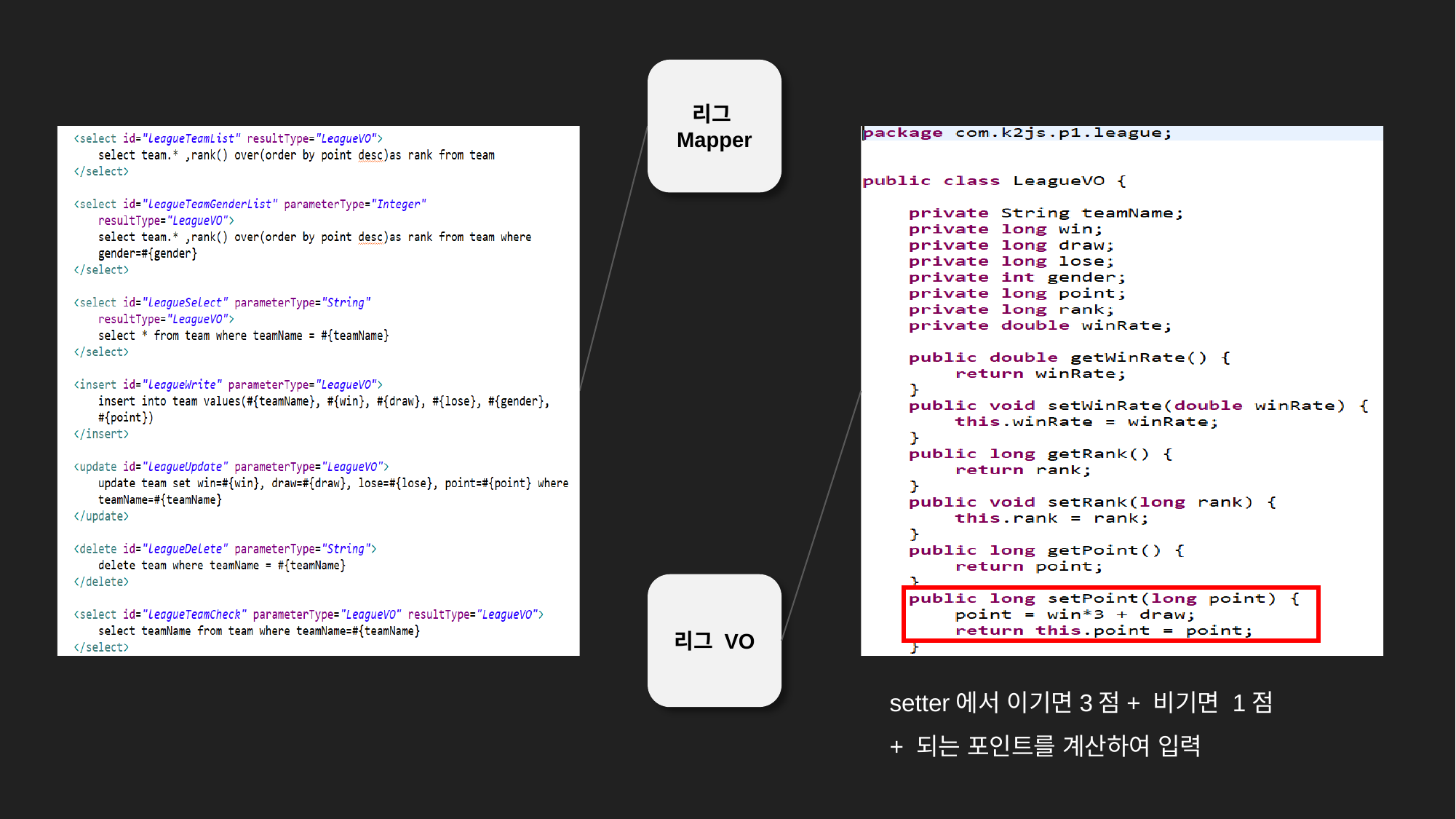

리그Mapper

리그 VO

setter에서 이기면3점+ 비기면 1점+ 되는 포인트를 계산하여 입력